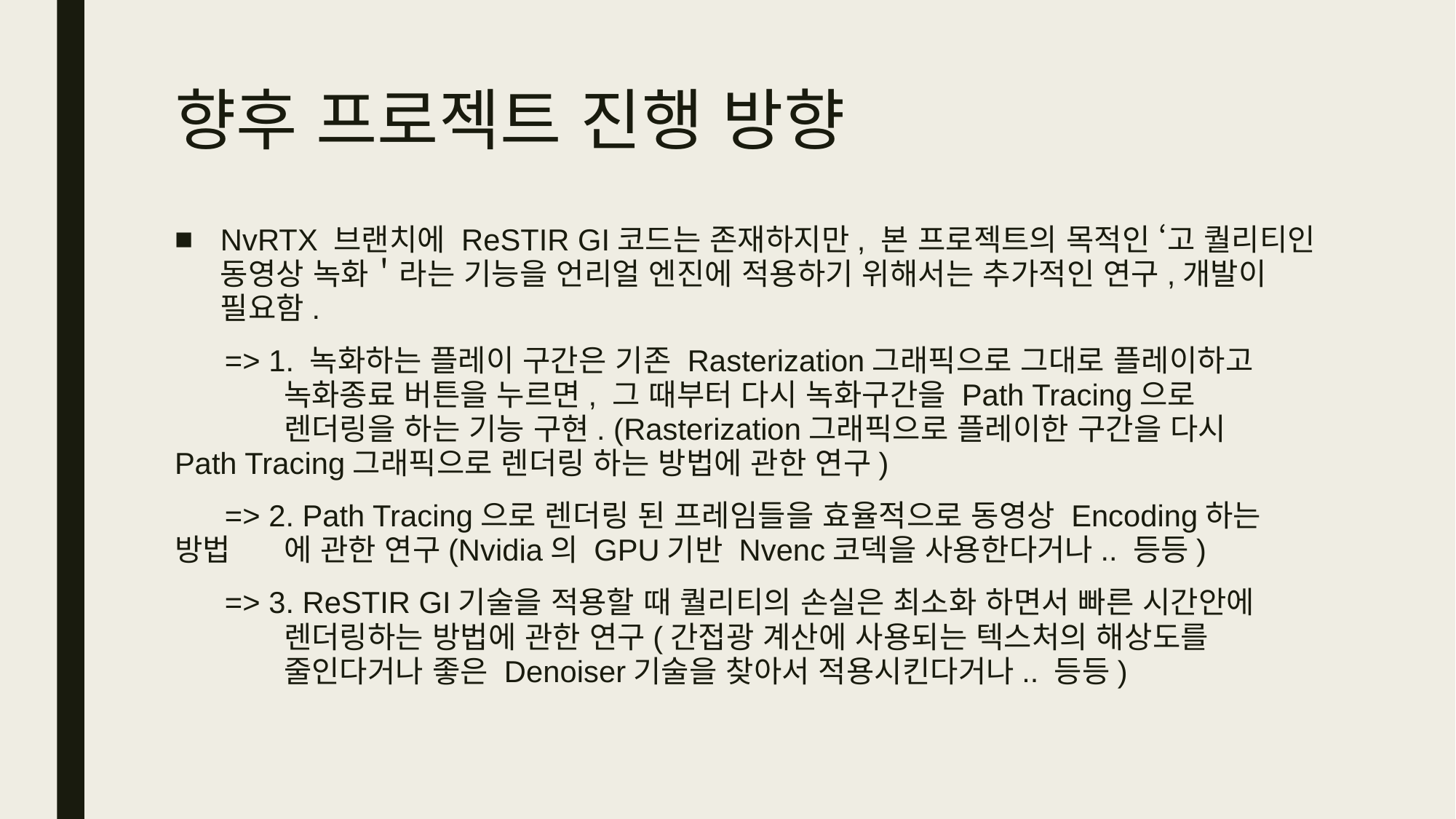

# 향후 프로젝트 진행 방향
NvRTX 브랜치에 ReSTIR GI코드는 존재하지만, 본 프로젝트의 목적인 ‘고 퀄리티인 동영상 녹화＇라는 기능을 언리얼 엔진에 적용하기 위해서는 추가적인 연구,개발이 필요함.
      => 1. 녹화하는 플레이 구간은 기존 Rasterization그래픽으로 그대로 플레이하고    	녹화종료 버튼을 누르면, 그 때부터 다시 녹화구간을 Path Tracing으로             	렌더링을 하는 기능 구현. (Rasterization그래픽으로 플레이한 구간을 다시 	Path Tracing그래픽으로 렌더링 하는 방법에 관한 연구)
      => 2. Path Tracing으로 렌더링 된 프레임들을 효율적으로 동영상 Encoding하는 방법	에 관한 연구(Nvidia의 GPU기반 Nvenc코덱을 사용한다거나.. 등등)
      => 3. ReSTIR GI기술을 적용할 때 퀄리티의 손실은 최소화 하면서 빠른 시간안에        	렌더링하는 방법에 관한 연구(간접광 계산에 사용되는 텍스처의 해상도를 	 	줄인다거나 좋은 Denoiser기술을 찾아서 적용시킨다거나.. 등등)